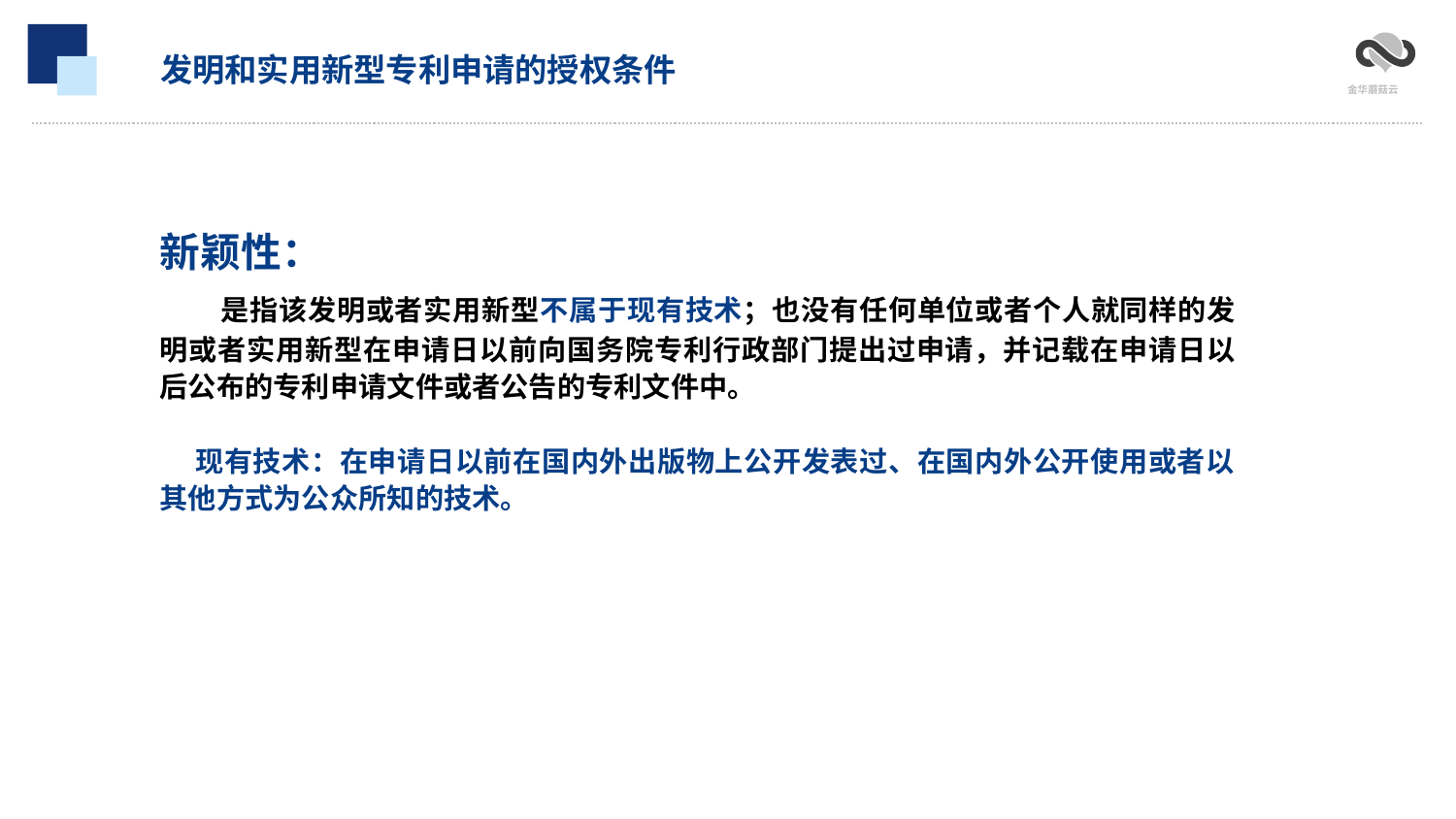

发明和实用新型专利申请的授权条件
新颖性：
      是指该发明或者实用新型不属于现有技术；也没有任何单位或者个人就同样的发明或者实用新型在申请日以前向国务院专利行政部门提出过申请，并记载在申请日以后公布的专利申请文件或者公告的专利文件中。

    现有技术：在申请日以前在国内外出版物上公开发表过、在国内外公开使用或者以其他方式为公众所知的技术。